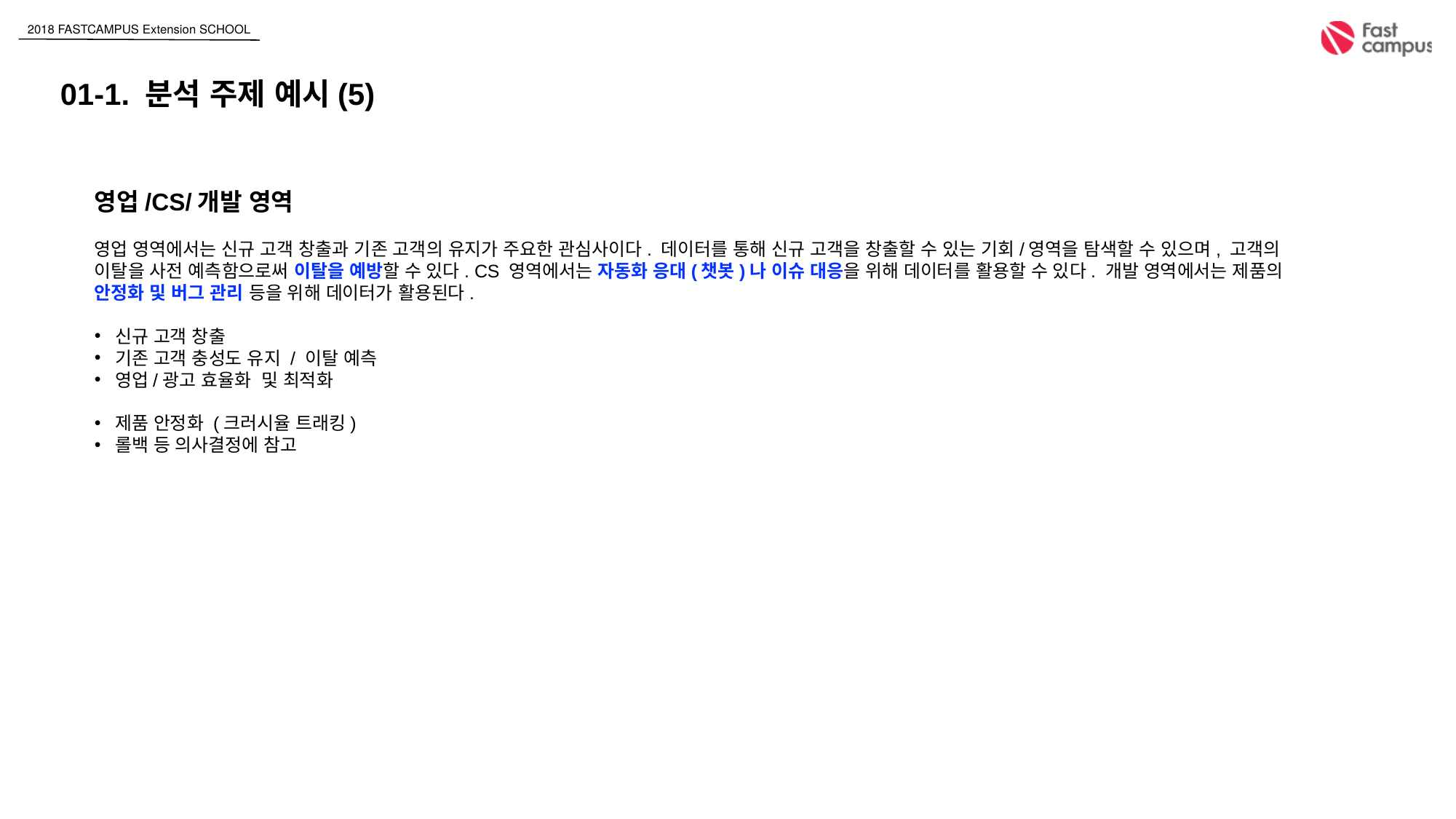

01-1. 분석 주제 예시(5)

영업/CS/개발 영역

영업 영역에서는 신규 고객 창출과 기존 고객의 유지가 주요한 관심사이다. 데이터를 통해 신규 고객을 창출할 수 있는 기회/영역을 탐색할 수 있으며, 고객의 이탈을 사전 예측함으로써 이탈을 예방할 수 있다. CS 영역에서는 자동화 응대(챗봇)나 이슈 대응을 위해 데이터를 활용할 수 있다. 개발 영역에서는 제품의 안정화 및 버그 관리 등을 위해 데이터가 활용된다.

신규 고객 창출
기존 고객 충성도 유지 / 이탈 예측
영업/광고 효율화  및 최적화

제품 안정화 (크러시율 트래킹)
롤백 등 의사결정에 참고